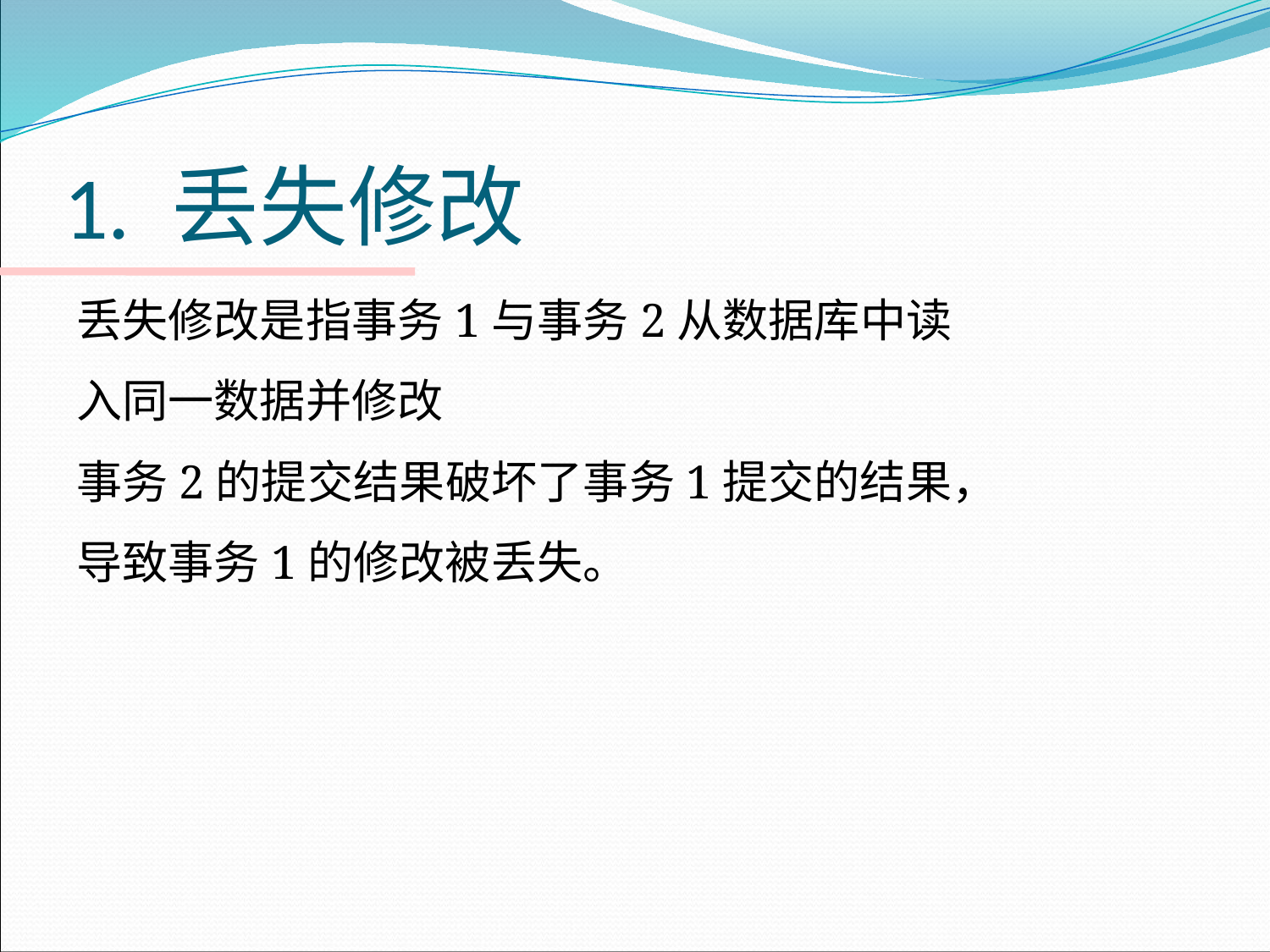

# 1. 丢失修改
丢失修改是指事务1与事务2从数据库中读
入同一数据并修改
事务2的提交结果破坏了事务1提交的结果，
导致事务1的修改被丢失。
989